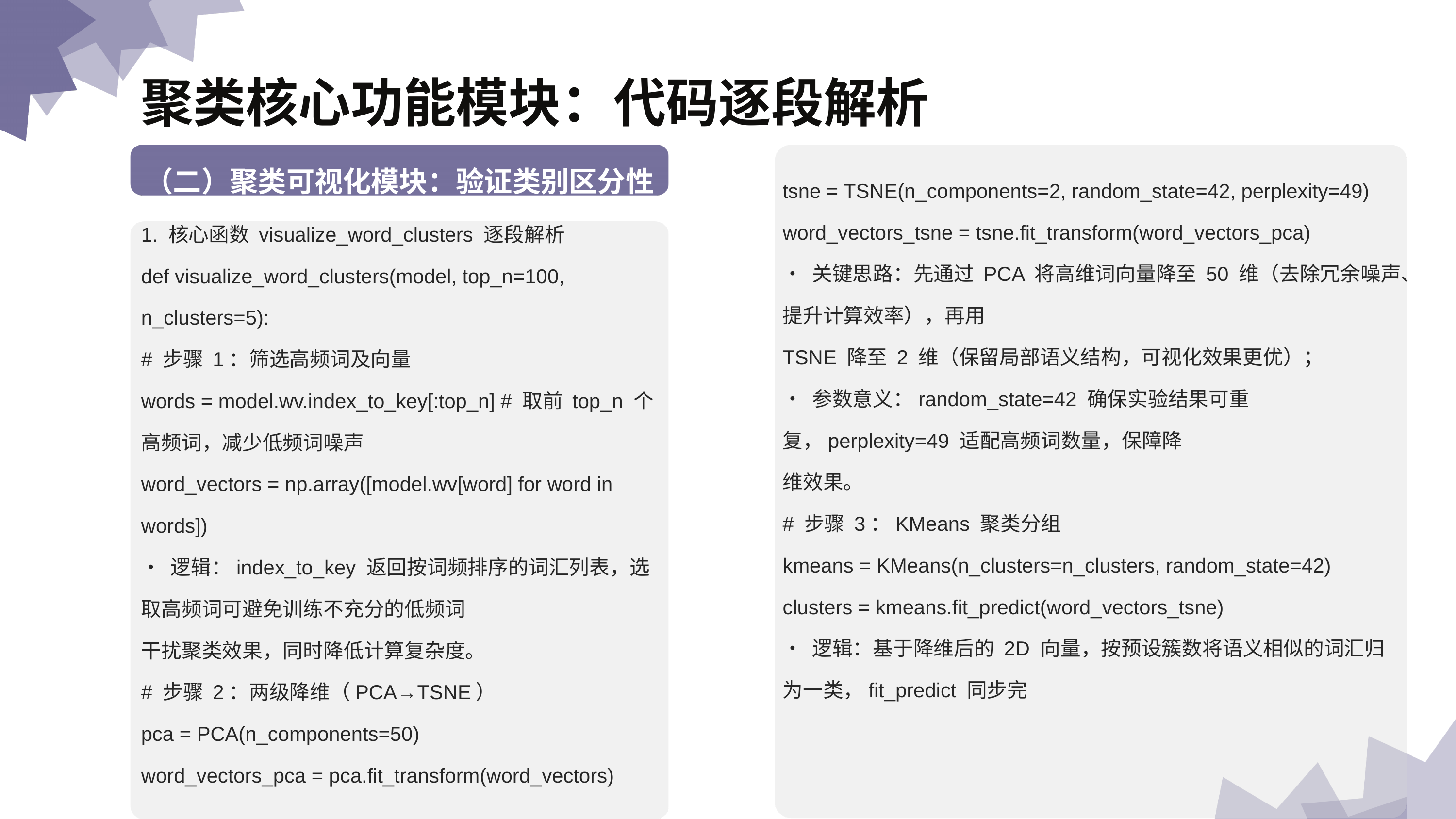

聚类核⼼功能模块：代码逐段解析

（⼆）聚类可视化模块：验证类别区分性

tsne = TSNE(n_components=2, random_state=42, perplexity=49)
word_vectors_tsne = tsne.fit_transform(word_vectors_pca)
• 关键思路：先通过 PCA 将⾼维词向量降⾄ 50 维（去除冗余噪声、提升计算效率），再⽤
TSNE 降⾄ 2 维（保留局部语义结构，可视化效果更优）；
• 参数意义：random_state=42 确保实验结果可重复，perplexity=49 适配⾼频词数量，保障降
维效果。
# 步骤 3：KMeans 聚类分组
kmeans = KMeans(n_clusters=n_clusters, random_state=42)
clusters = kmeans.fit_predict(word_vectors_tsne)
• 逻辑：基于降维后的 2D 向量，按预设簇数将语义相似的词汇归为⼀类，fit_predict 同步完

1. 核⼼函数 visualize_word_clusters 逐段解析
def visualize_word_clusters(model, top_n=100, n_clusters=5):
# 步骤 1：筛选⾼频词及向量
words = model.wv.index_to_key[:top_n] # 取前 top_n 个⾼频词，减少低频词噪声
word_vectors = np.array([model.wv[word] for word in words])
• 逻辑：index_to_key 返回按词频排序的词汇列表，选取⾼频词可避免训练不充分的低频词
⼲扰聚类效果，同时降低计算复杂度。
# 步骤 2：两级降维（PCA→TSNE）
pca = PCA(n_components=50)
word_vectors_pca = pca.fit_transform(word_vectors)